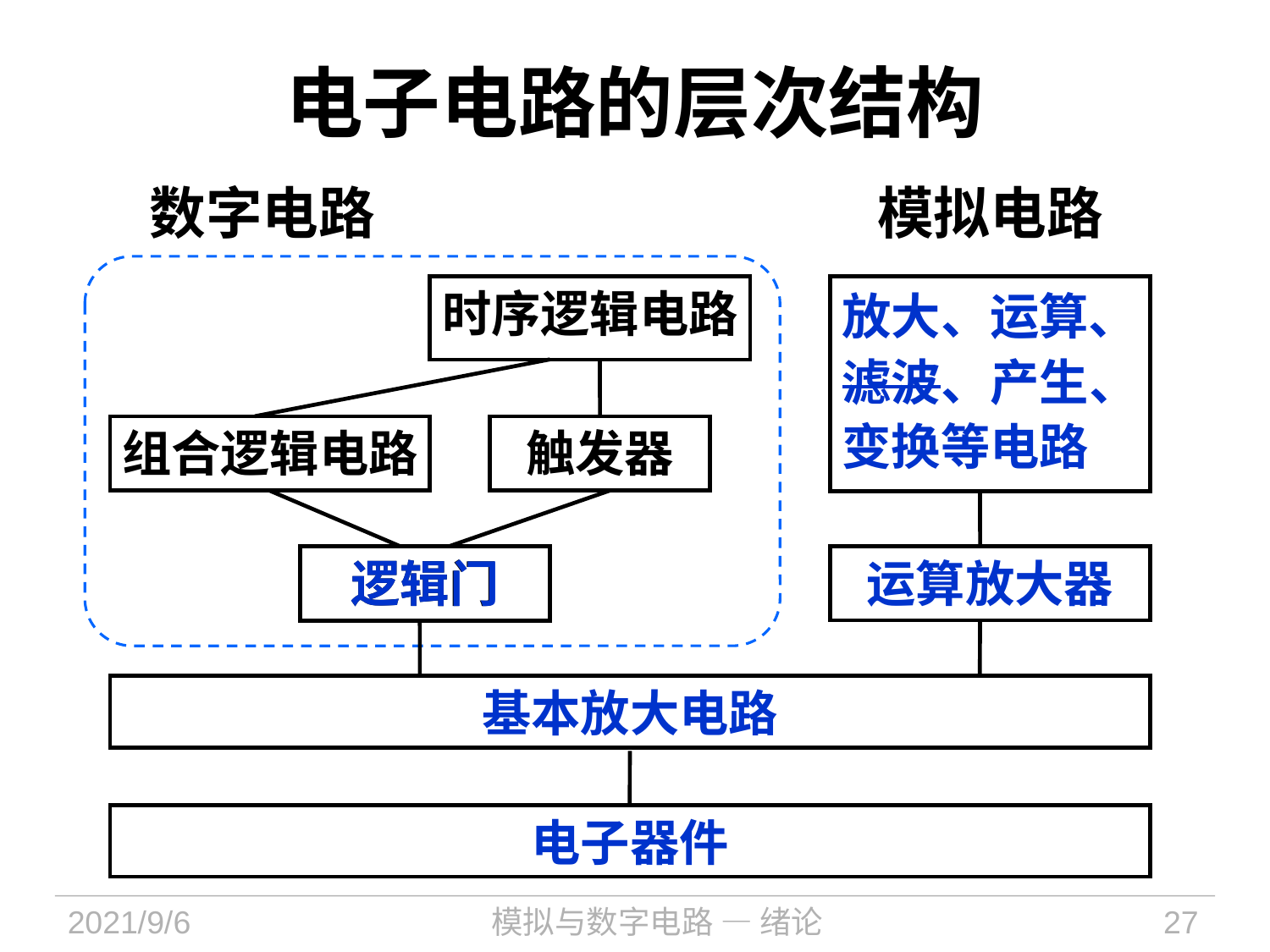

# 电子电路的层次结构
数字电路
模拟电路

时序逻辑电路

组合逻辑电路
触发器

逻辑门
放大、运算、
滤波、产生、
变换等电路

运算放大器

逻辑门

基本放大电路

电子器件
2021/9/6
模拟与数字电路 — 绪论
27